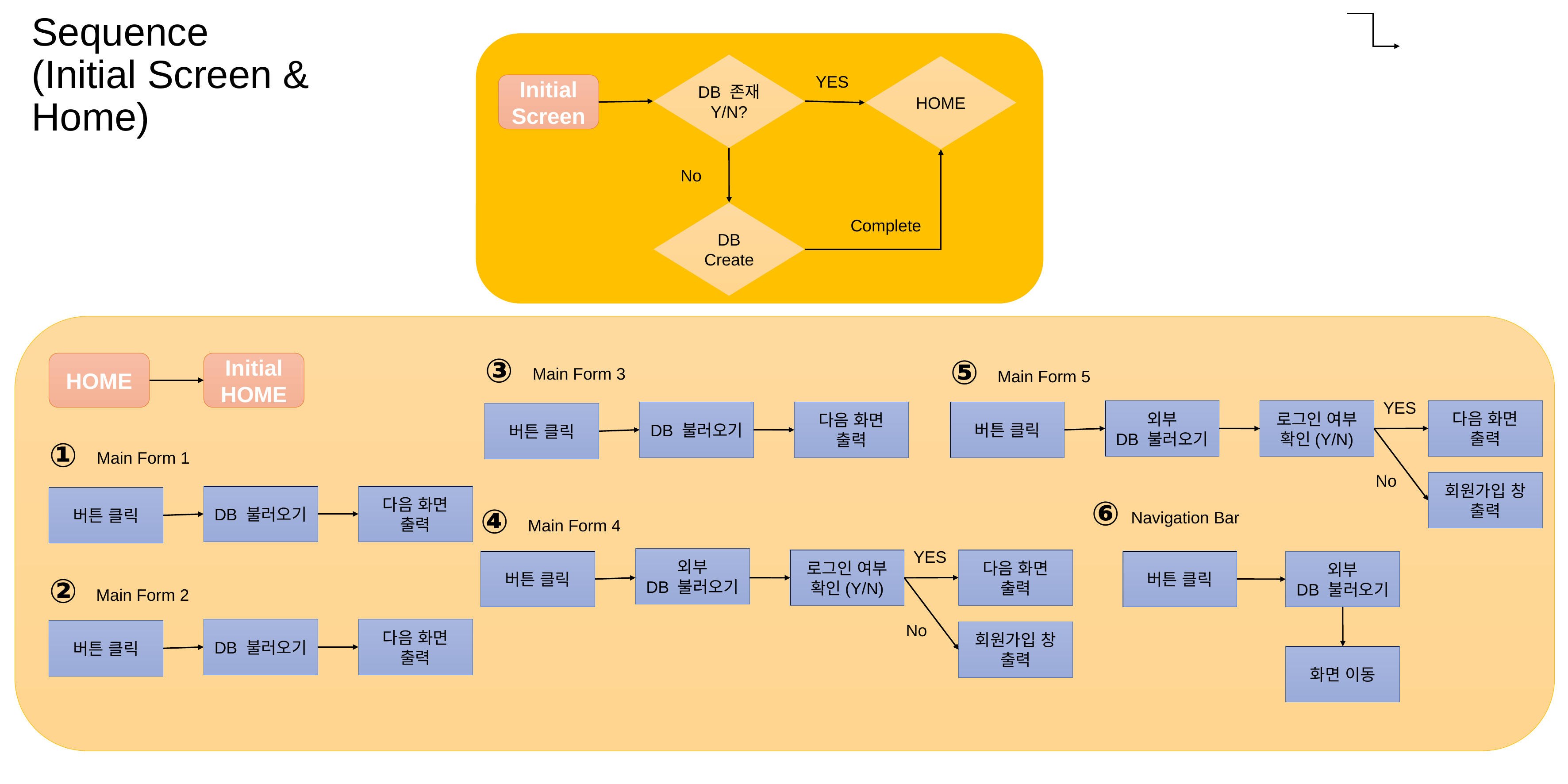

# Sequence (Initial Screen & Home)

DB 존재
Y/N?
HOME
YES
Initial
Screen

No
DB
Create
Complete

③
⑤
HOME
Initial
HOME
Main Form 3
Main Form 5
YES
다음 화면
출력
외부
DB 불러오기
로그인 여부
확인(Y/N)
버튼 클릭
DB 불러오기
다음 화면
출력
버튼 클릭
①
Main Form 1
No
회원가입 창
출력
DB 불러오기
다음 화면
출력
버튼 클릭
⑥
④
Navigation Bar
Main Form 4
YES
외부
DB 불러오기
다음 화면
출력
로그인 여부
확인(Y/N)
버튼 클릭
버튼 클릭
외부
DB 불러오기
②
Main Form 2
No
DB 불러오기
다음 화면
출력
버튼 클릭
회원가입 창
출력
화면 이동